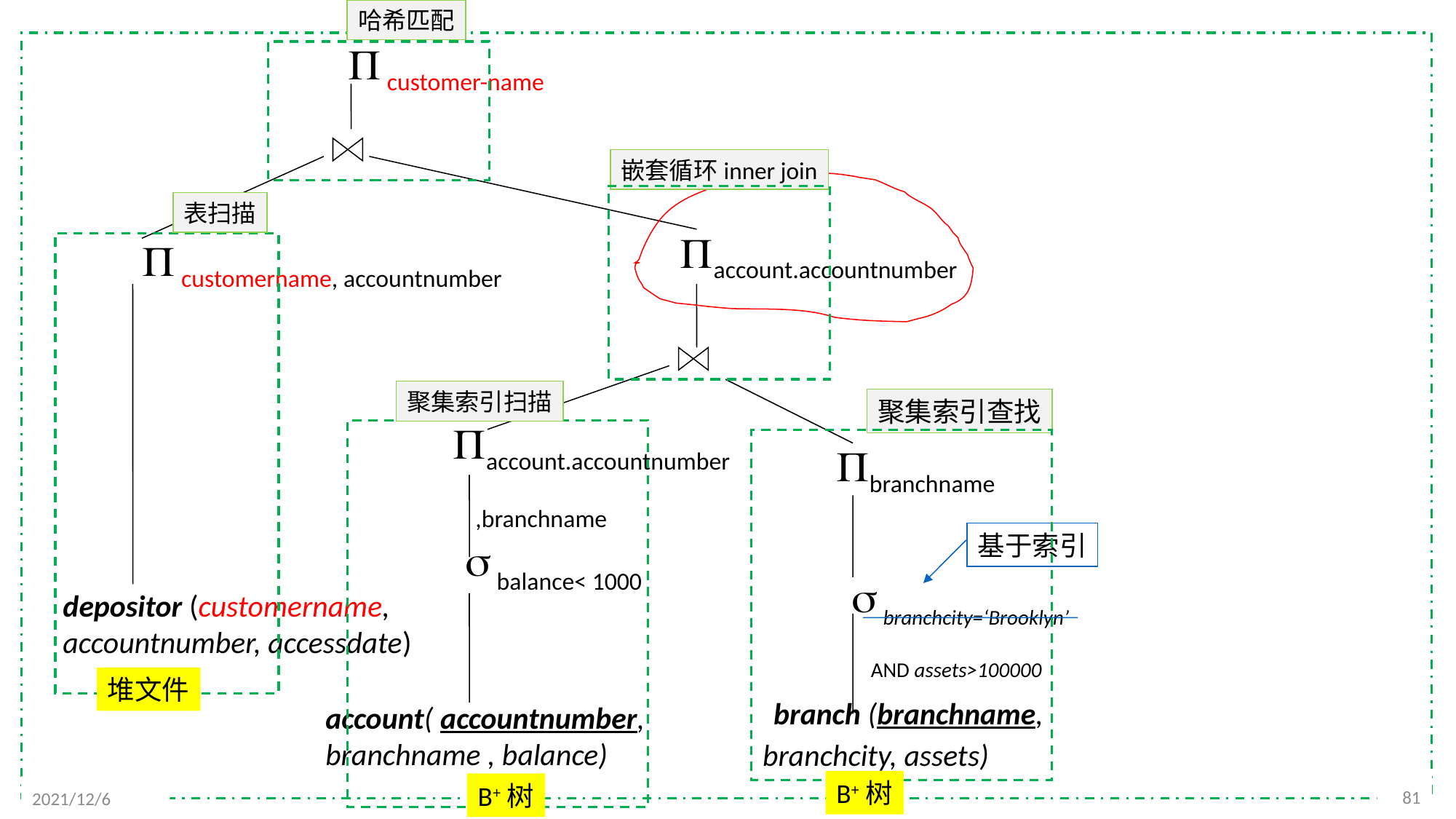

哈希匹配
Π customer-name

嵌套循环inner join

表扫描
Πaccount.accountnumber
Π customername, accountnumber

聚集索引扫描
聚集索引查找
Πaccount.accountnumber
    ,branchname

Πbranchname

基于索引
 balance< 1000

 branchcity=‘Brooklyn’
    AND assets>100000
depositor (customername,
accountnumber, accessdate)

堆文件
account( accountnumber, branchname , balance)
              branch (branchname,
               branchcity, assets)
B+树
B+树
81
2021/12/6